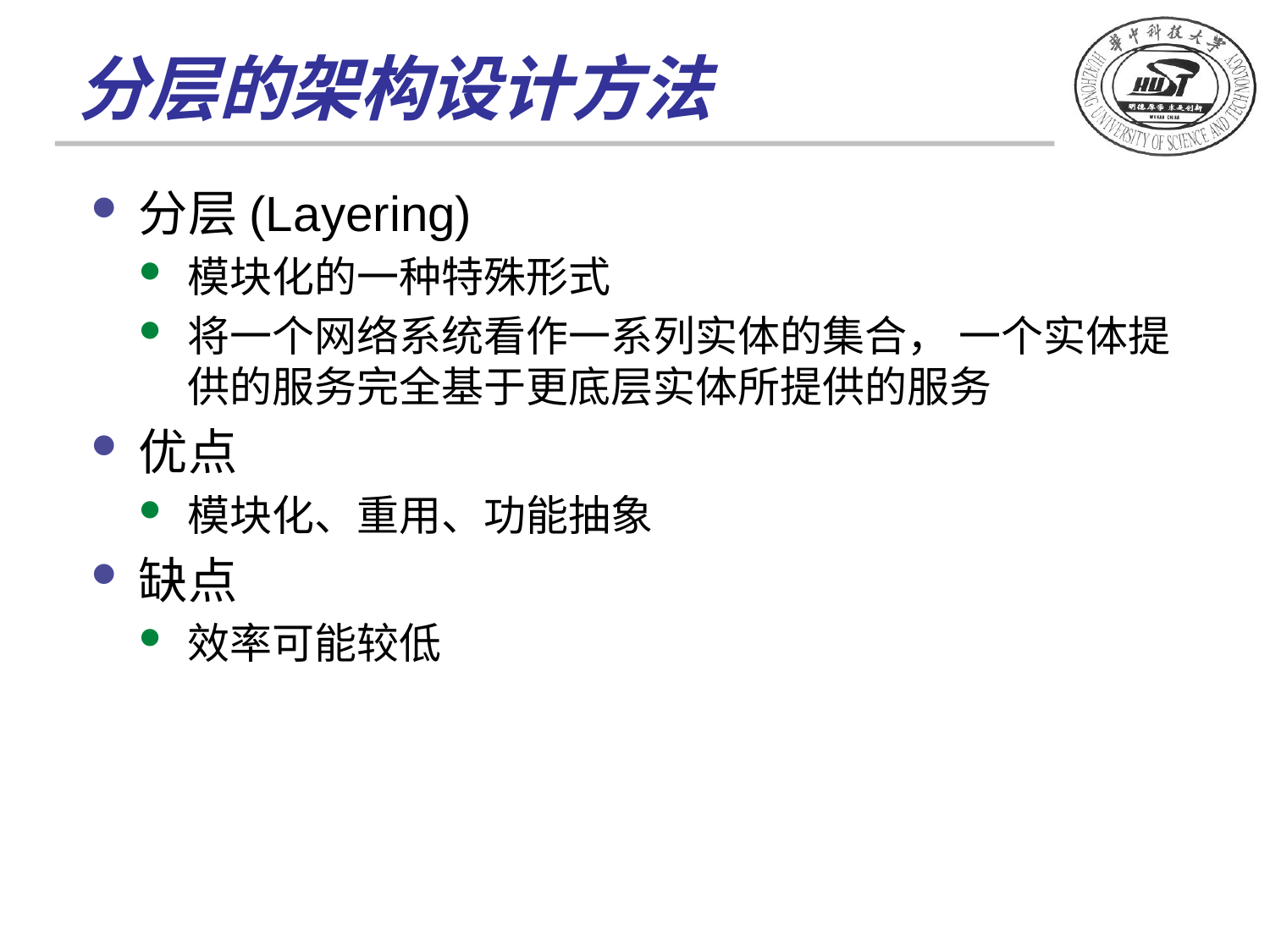

# 分层的架构设计方法

分层(Layering)
模块化的一种特殊形式
将一个网络系统看作一系列实体的集合， 一个实体提供的服务完全基于更底层实体所提供的服务
优点
模块化、重用、功能抽象
缺点
效率可能较低